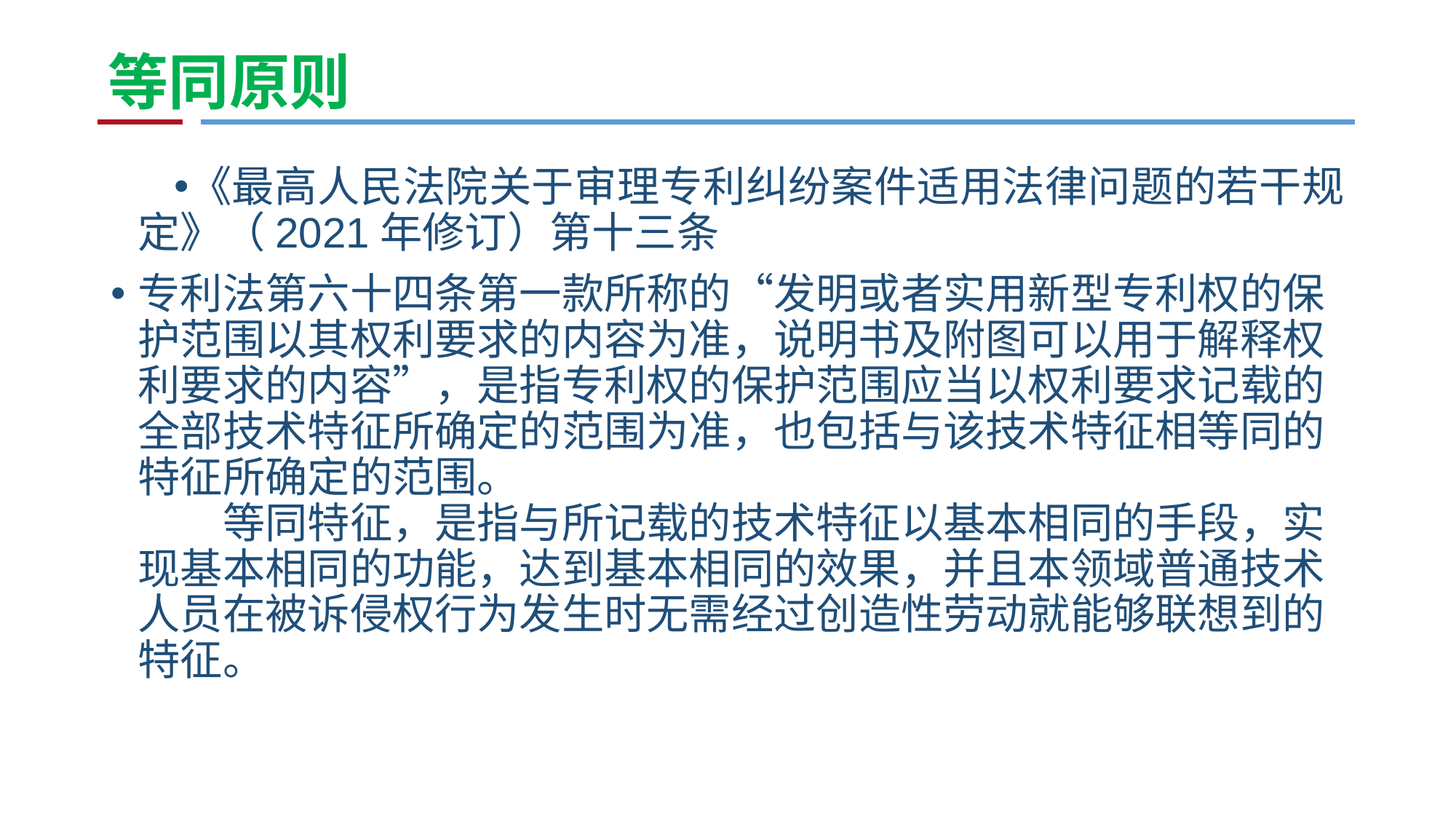

# 等同原则
《最高人民法院关于审理专利纠纷案件适用法律问题的若干规定》（2021年修订）第十三条
专利法第六十四条第一款所称的“发明或者实用新型专利权的保护范围以其权利要求的内容为准，说明书及附图可以用于解释权利要求的内容”，是指专利权的保护范围应当以权利要求记载的全部技术特征所确定的范围为准，也包括与该技术特征相等同的特征所确定的范围。
　　等同特征，是指与所记载的技术特征以基本相同的手段，实现基本相同的功能，达到基本相同的效果，并且本领域普通技术人员在被诉侵权行为发生时无需经过创造性劳动就能够联想到的特征。